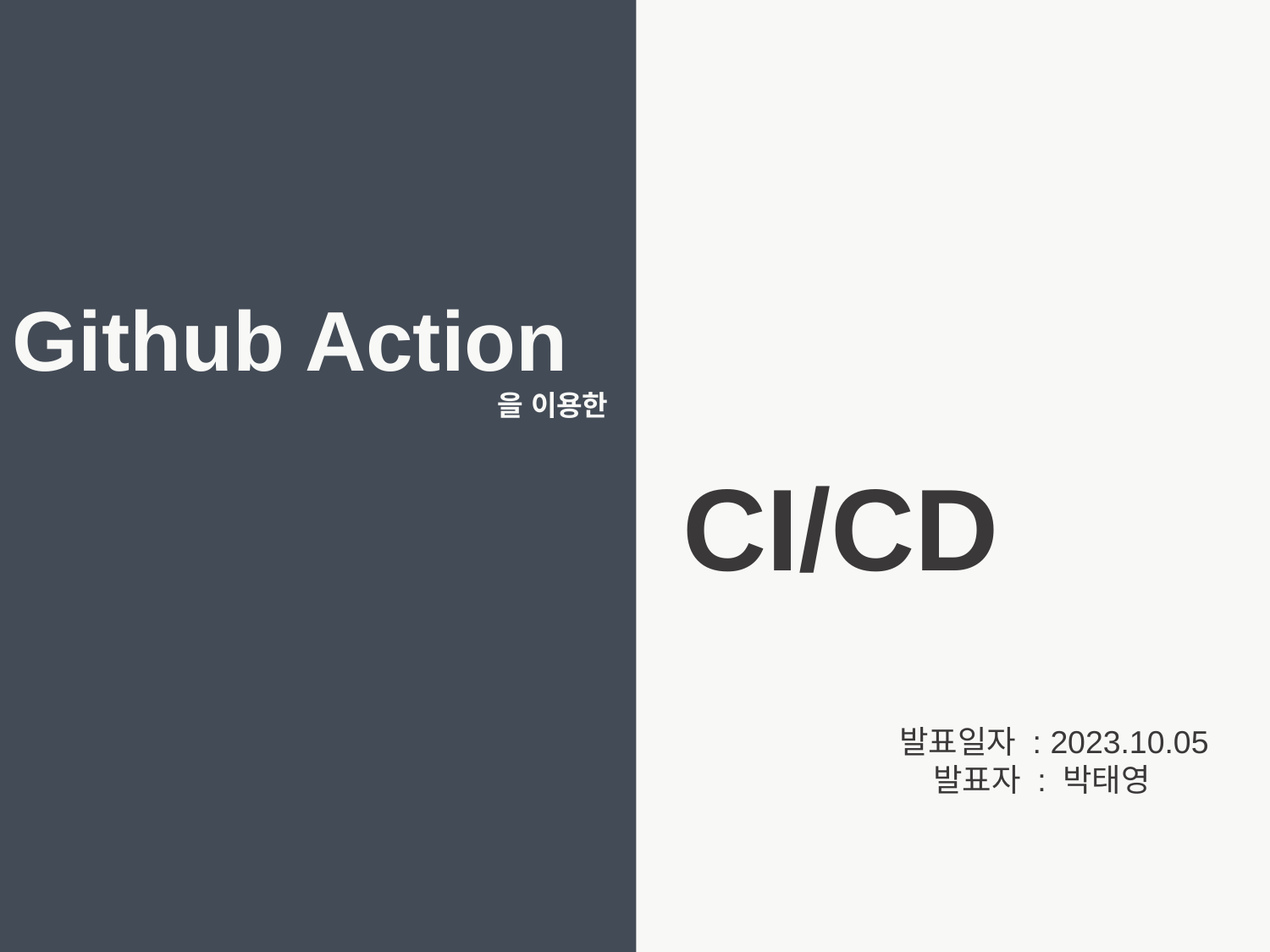

Github Action
을 이용한
CI/CD
발표일자 : 2023.10.05
   발표자 : 박태영